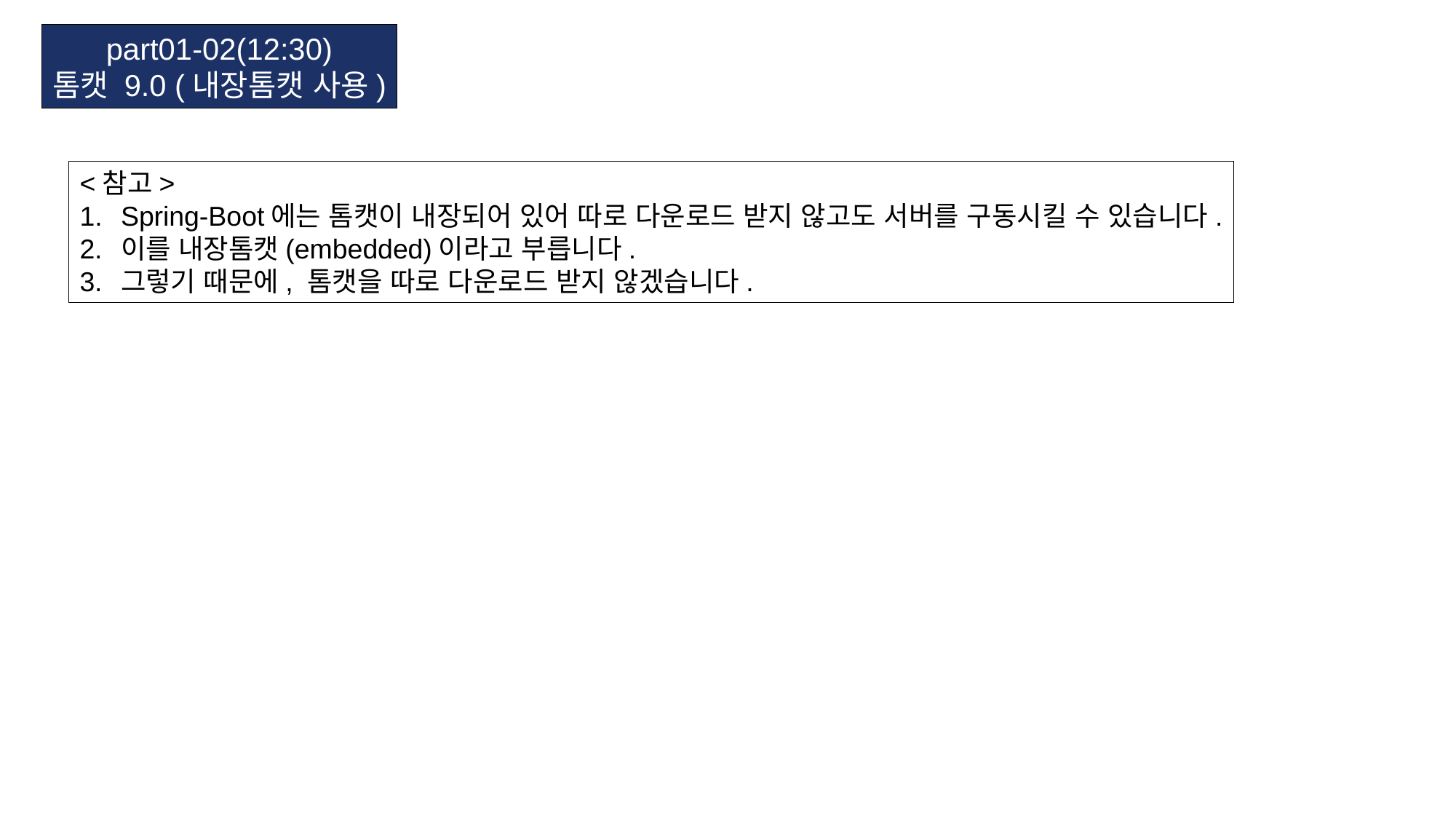

part01-02(12:30)
톰캣 9.0 (내장톰캣 사용)
<참고>
Spring-Boot에는 톰캣이 내장되어 있어 따로 다운로드 받지 않고도 서버를 구동시킬 수 있습니다.
이를 내장톰캣(embedded)이라고 부릅니다.
그렇기 때문에, 톰캣을 따로 다운로드 받지 않겠습니다.